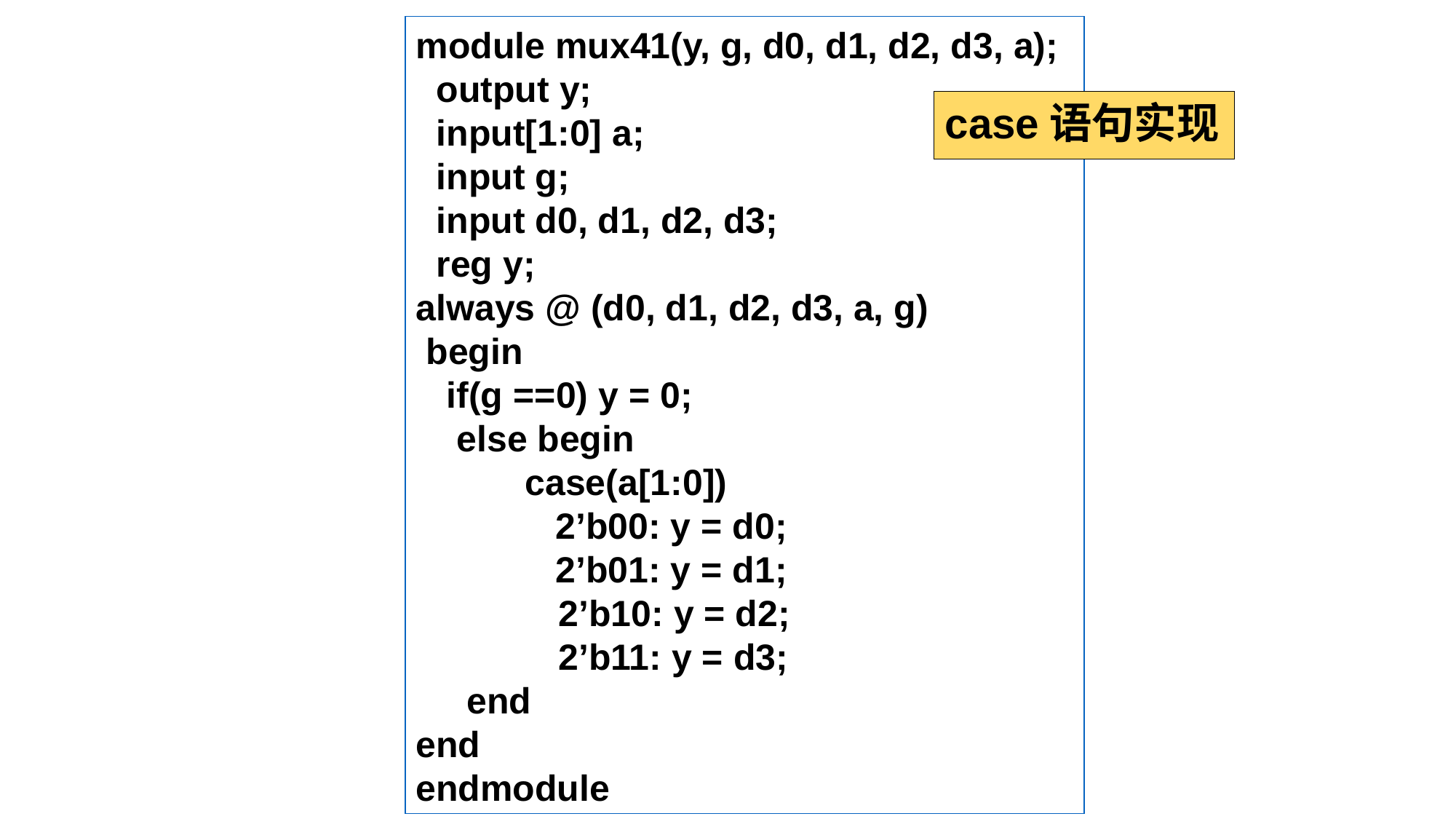

module mux41(y, g, d0, d1, d2, d3, a);
  output y;
  input[1:0] a;
  input g;
  input d0, d1, d2, d3;
  reg y;
always @ (d0, d1, d2, d3, a, g)
 begin
   if(g ==0) y = 0;
    else begin
	case(a[1:0])
	   2’b00: y = d0;
	    2’b01: y = d1;
              2’b10: y = d2;
              2’b11: y = d3;
     end
end
endmodule
# case语句实现